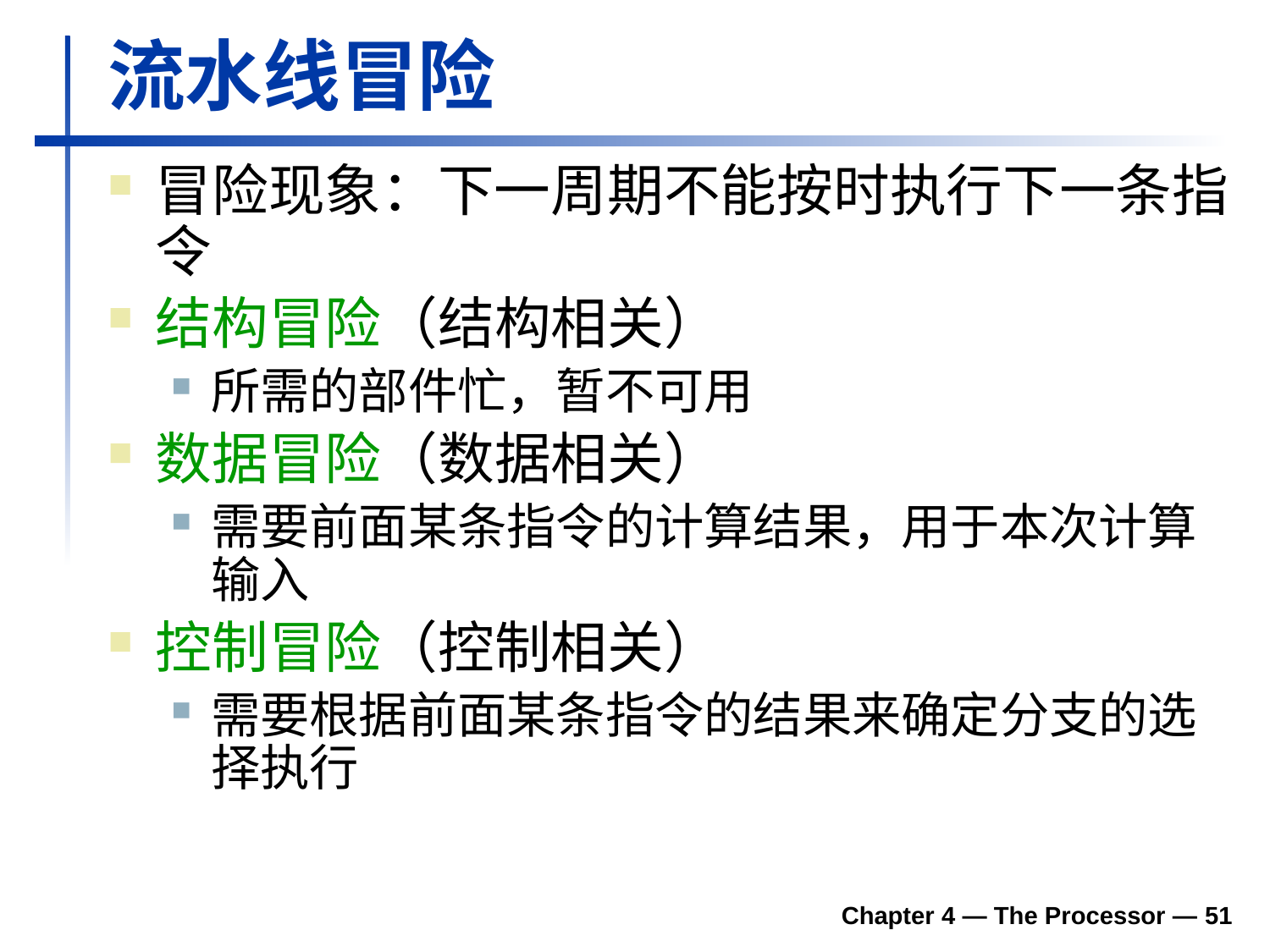

# 流水线冒险
冒险现象：下一周期不能按时执行下一条指令
结构冒险（结构相关）
所需的部件忙，暂不可用
数据冒险（数据相关）
需要前面某条指令的计算结果，用于本次计算输入
控制冒险（控制相关）
需要根据前面某条指令的结果来确定分支的选择执行
Chapter 4 — The Processor — 51